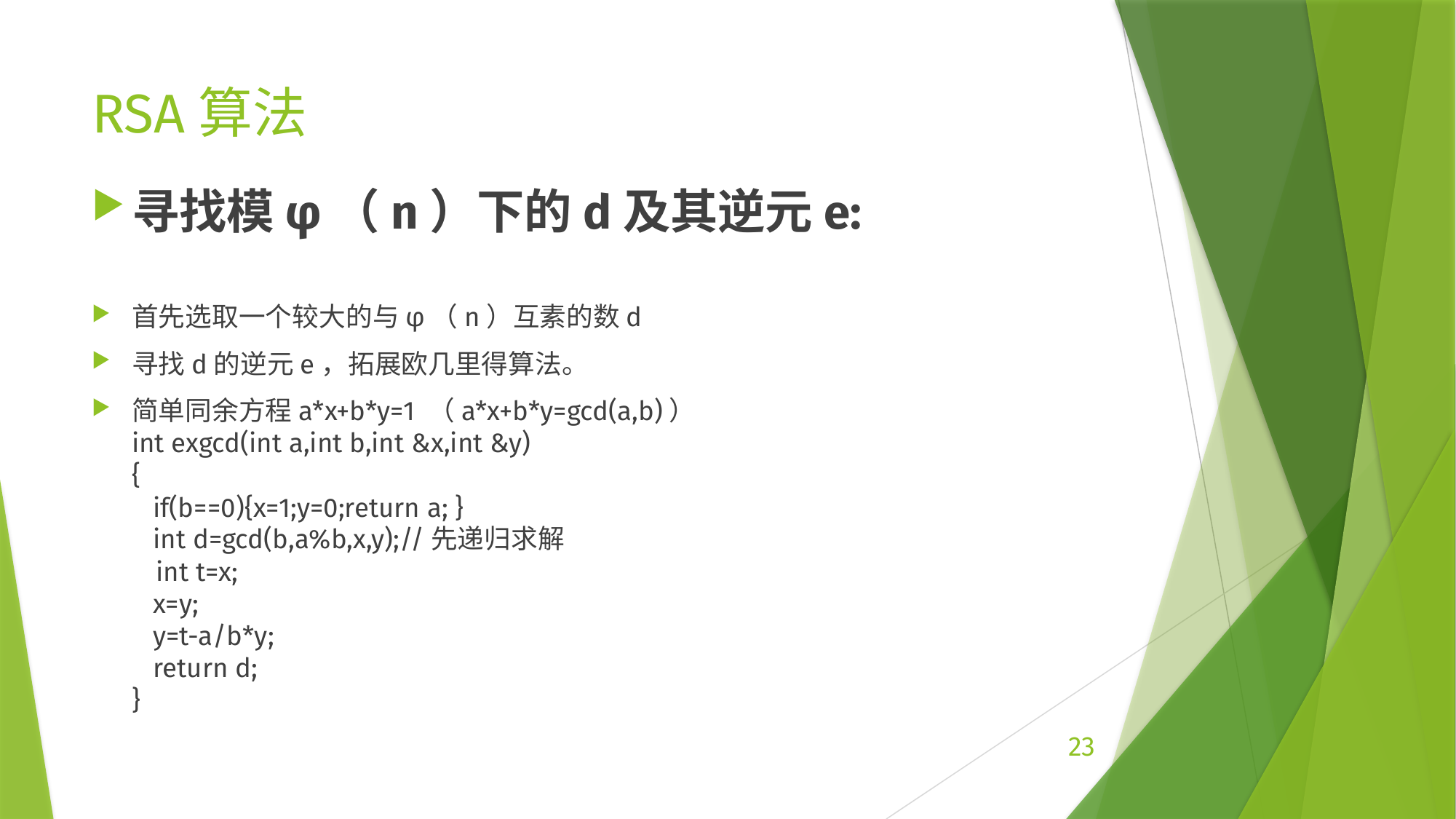

# RSA算法
寻找模φ（n）下的d及其逆元e:

首先选取一个较大的与φ（n）互素的数d
寻找d的逆元e，拓展欧几里得算法。
简单同余方程a*x+b*y=1 （a*x+b*y=gcd(a,b)）
int exgcd(int a,int b,int &x,int &y)
{
   if(b==0){x=1;y=0;return a; } 
   int d=gcd(b,a%b,x,y);//先递归求解
   int t=x;
   x=y;
   y=t-a/b*y;
   return d;
}

23